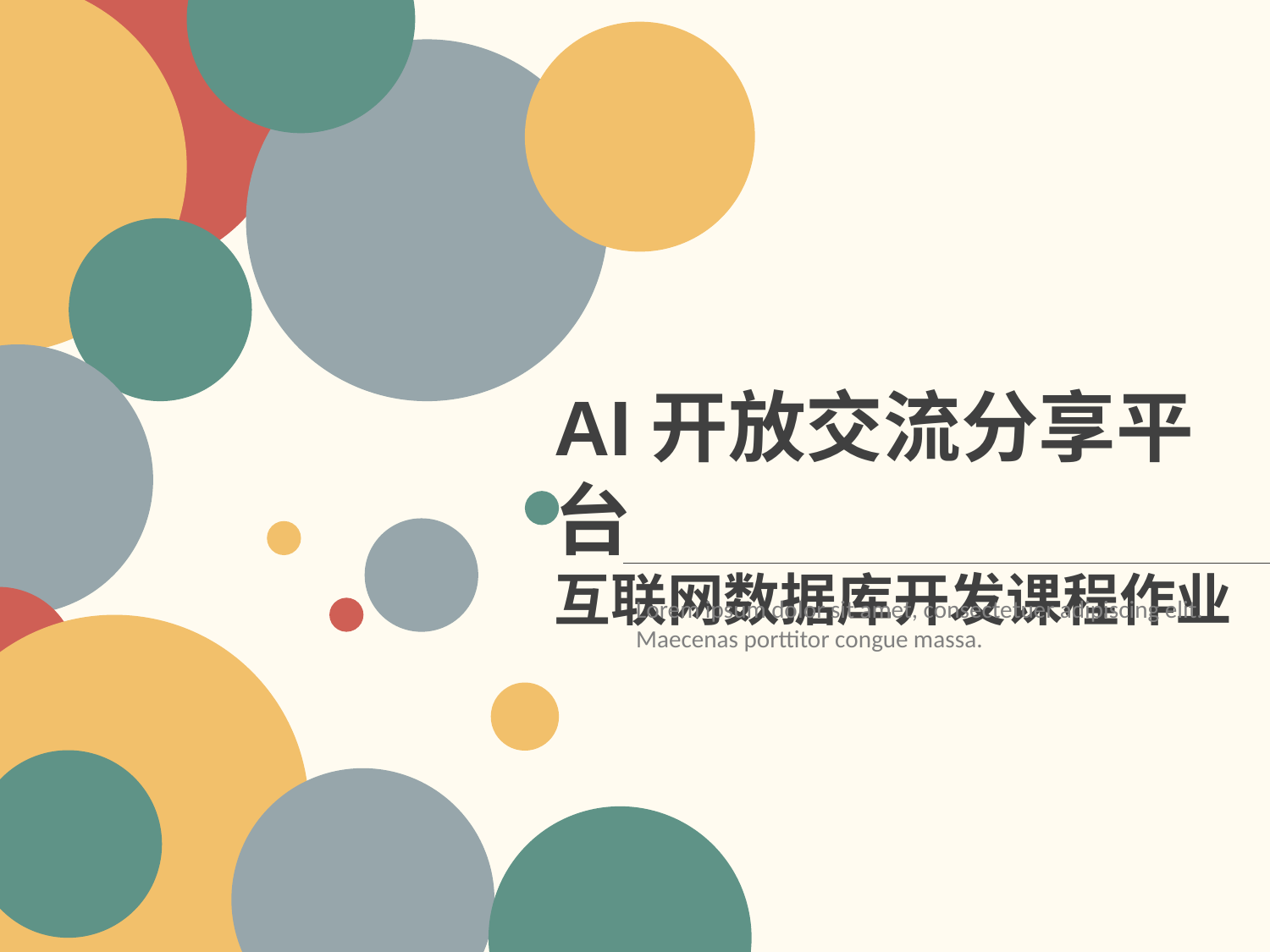

AI开放交流分享平台
互联网数据库开发课程作业

Lorem ipsum dolor sit amet, consectetuer adipiscing elit. Maecenas porttitor congue massa.